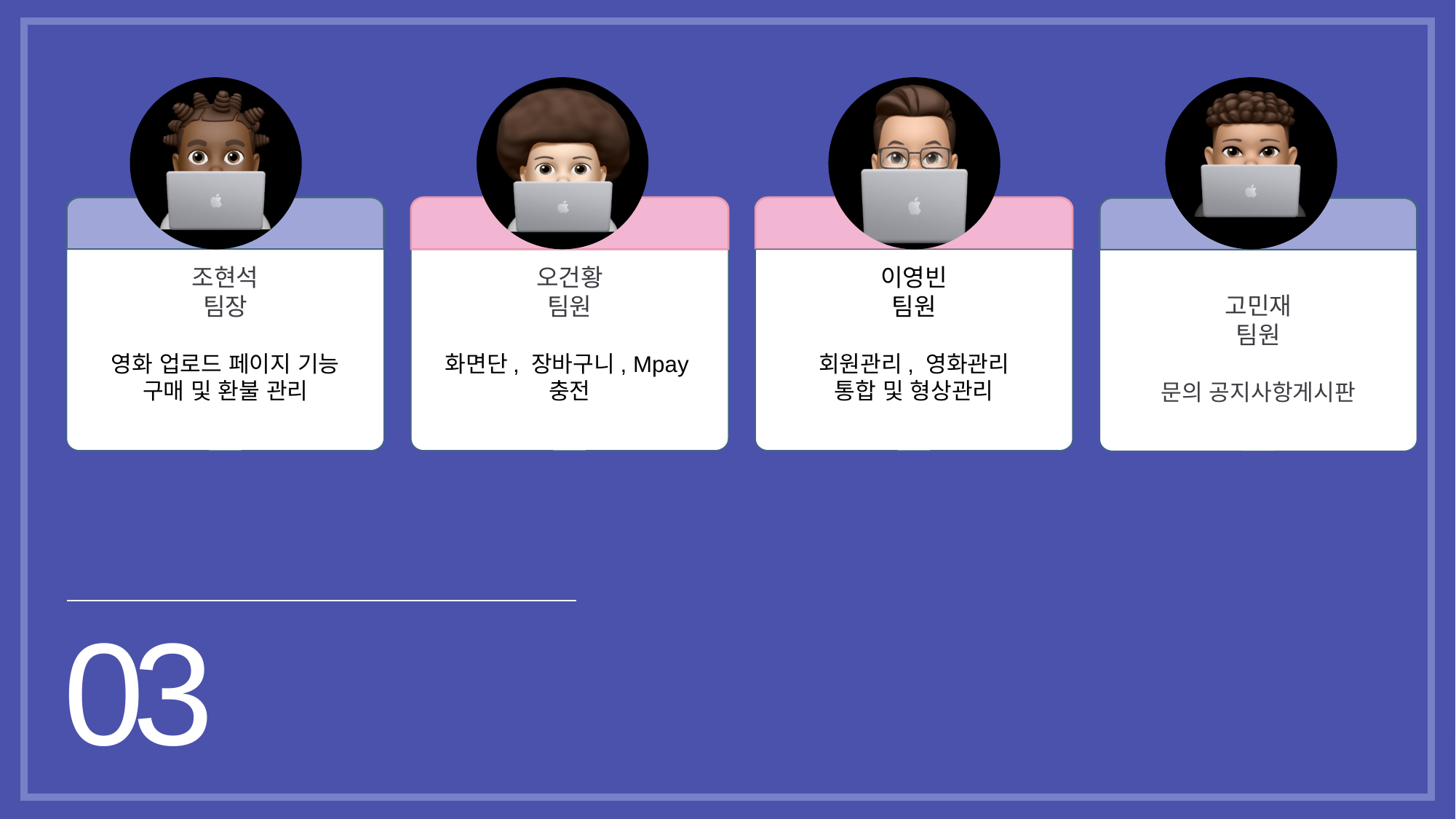

텍스트
텍스트
텍스트
텍스트
조현석
팀장

영화 업로드 페이지 기능
구매 및 환불 관리

오건황
팀원

화면단, 장바구니, Mpay충전

이영빈
팀원

회원관리, 영화관리
통합 및 형상관리

고민재
팀원

문의 공지사항게시판
03
Part3 개발팀원 및 일정 소개